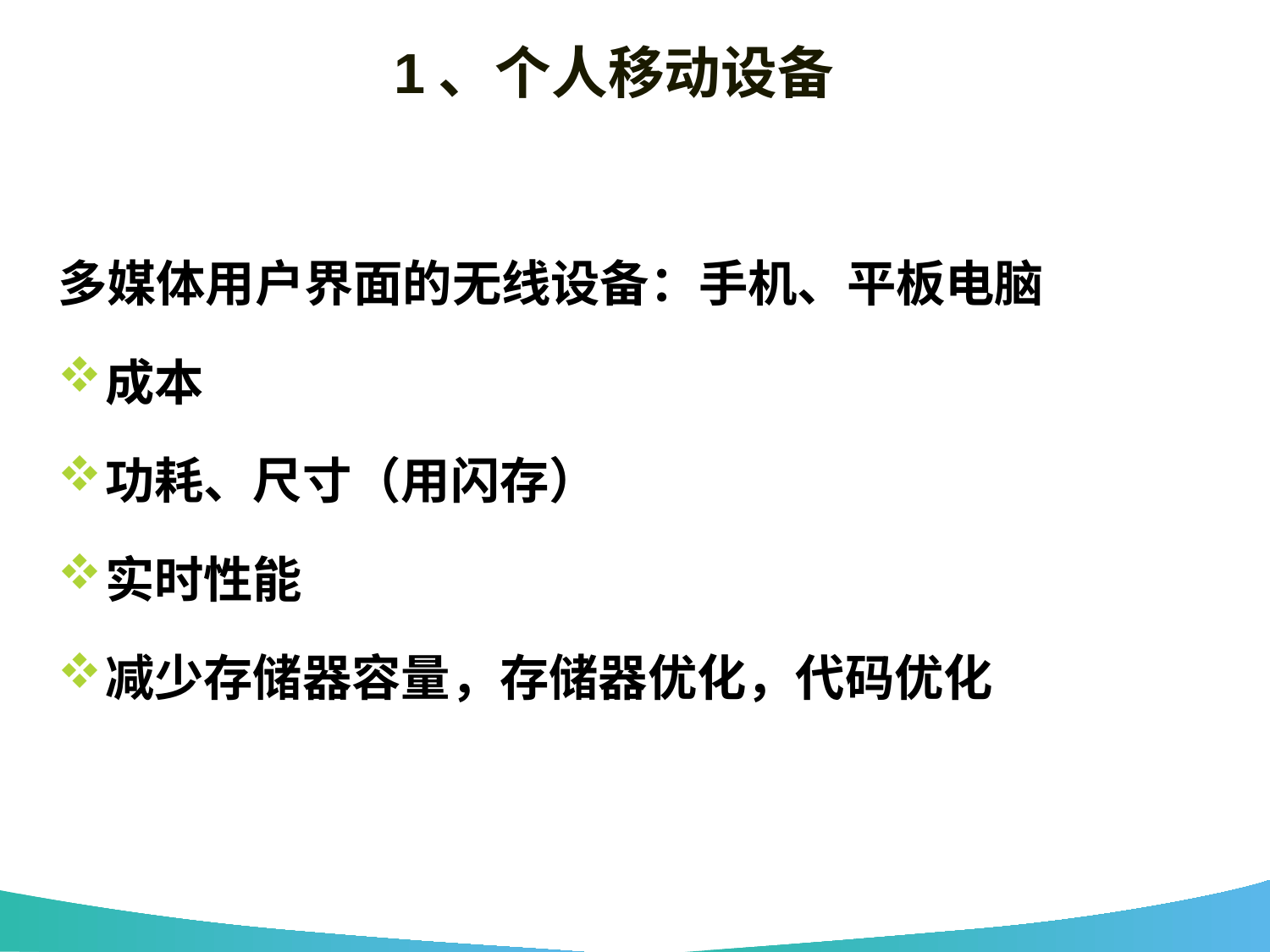

# 1、个人移动设备
多媒体用户界面的无线设备：手机、平板电脑
成本
功耗、尺寸（用闪存）
实时性能
减少存储器容量，存储器优化，代码优化